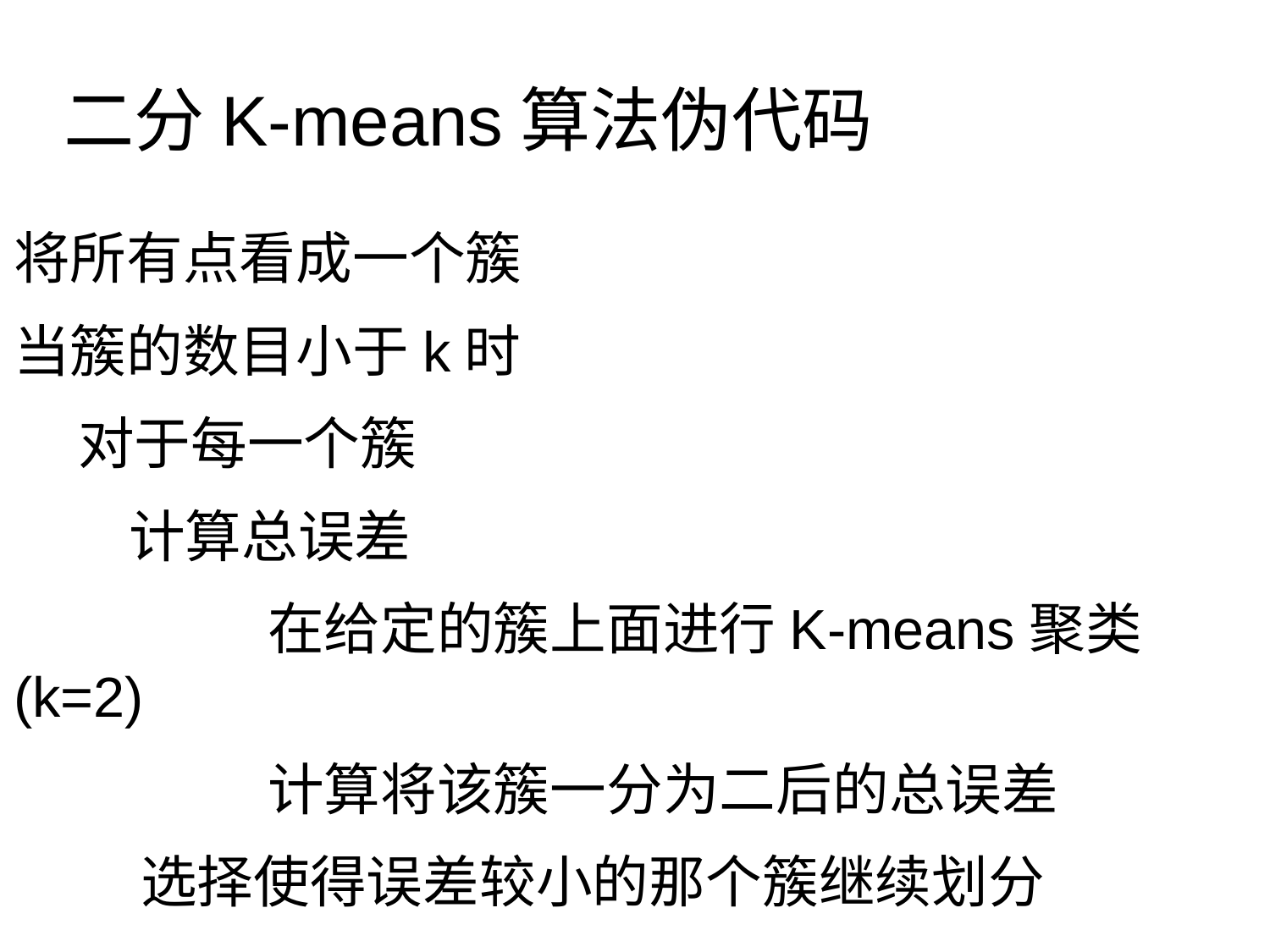

# 二分K-means算法伪代码
将所有点看成一个簇
当簇的数目小于k时
    对于每一个簇
        计算总误差
		在给定的簇上面进行K-means聚类(k=2)
		计算将该簇一分为二后的总误差
	选择使得误差较小的那个簇继续划分